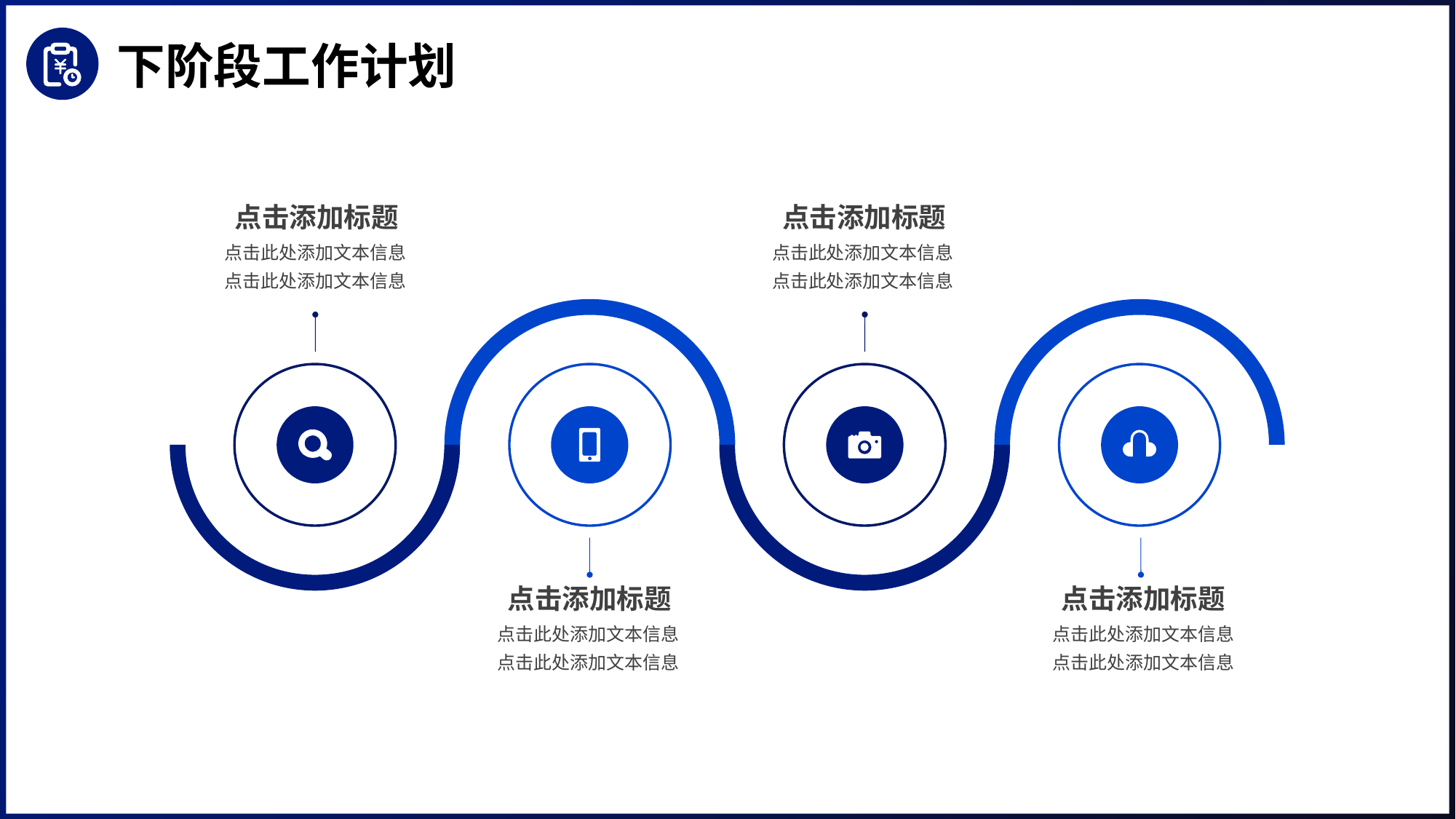

下阶段工作计划
点击添加标题
点击添加标题
点击此处添加文本信息
点击此处添加文本信息
点击此处添加文本信息
点击此处添加文本信息

点击添加标题
点击添加标题
点击此处添加文本信息
点击此处添加文本信息
点击此处添加文本信息
点击此处添加文本信息